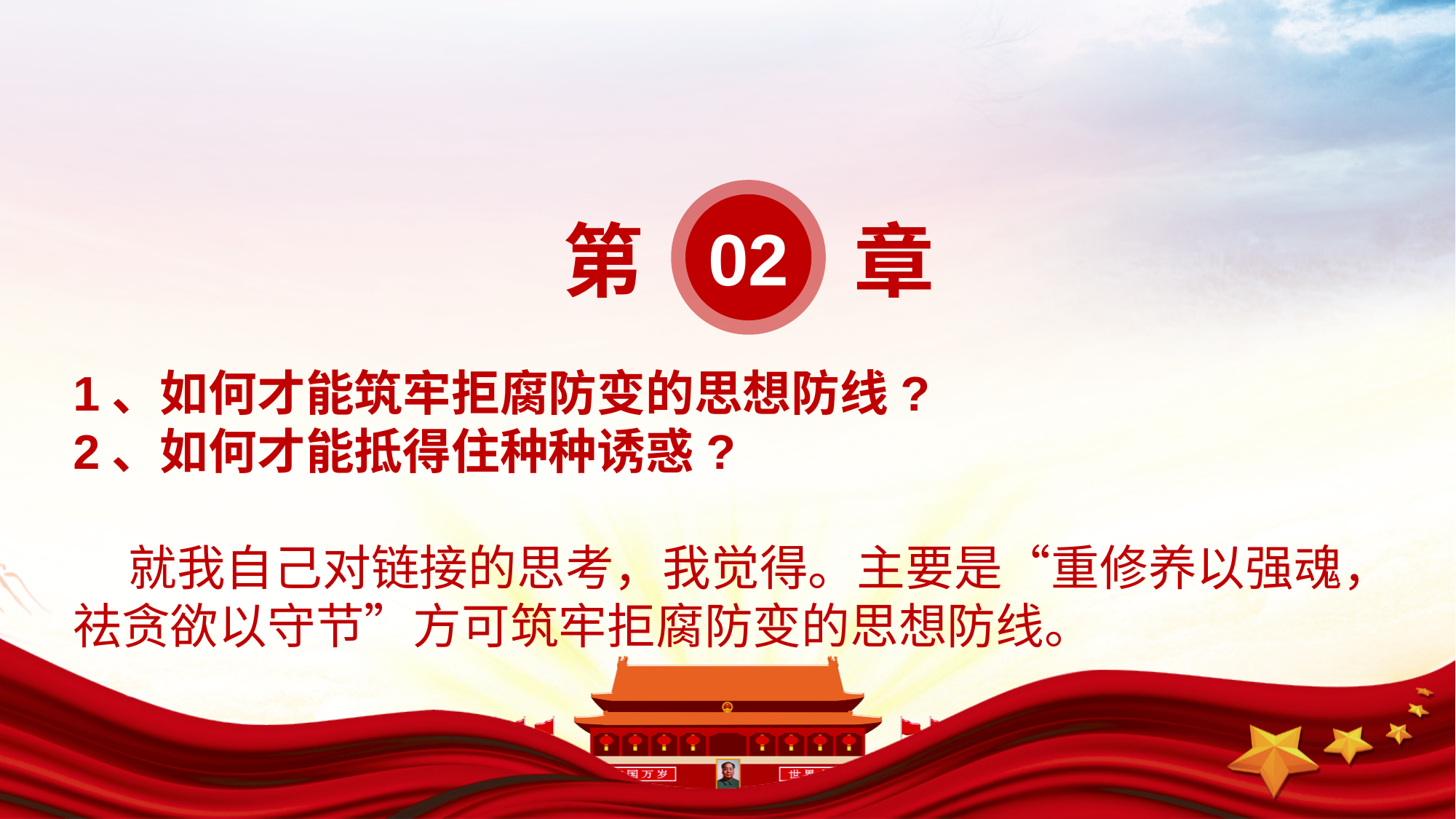

第
章
02
1、如何才能筑牢拒腐防变的思想防线?
2、如何才能抵得住种种诱惑?

    就我自己对链接的思考，我觉得。主要是“重修养以强魂，祛贪欲以守节”方可筑牢拒腐防变的思想防线。